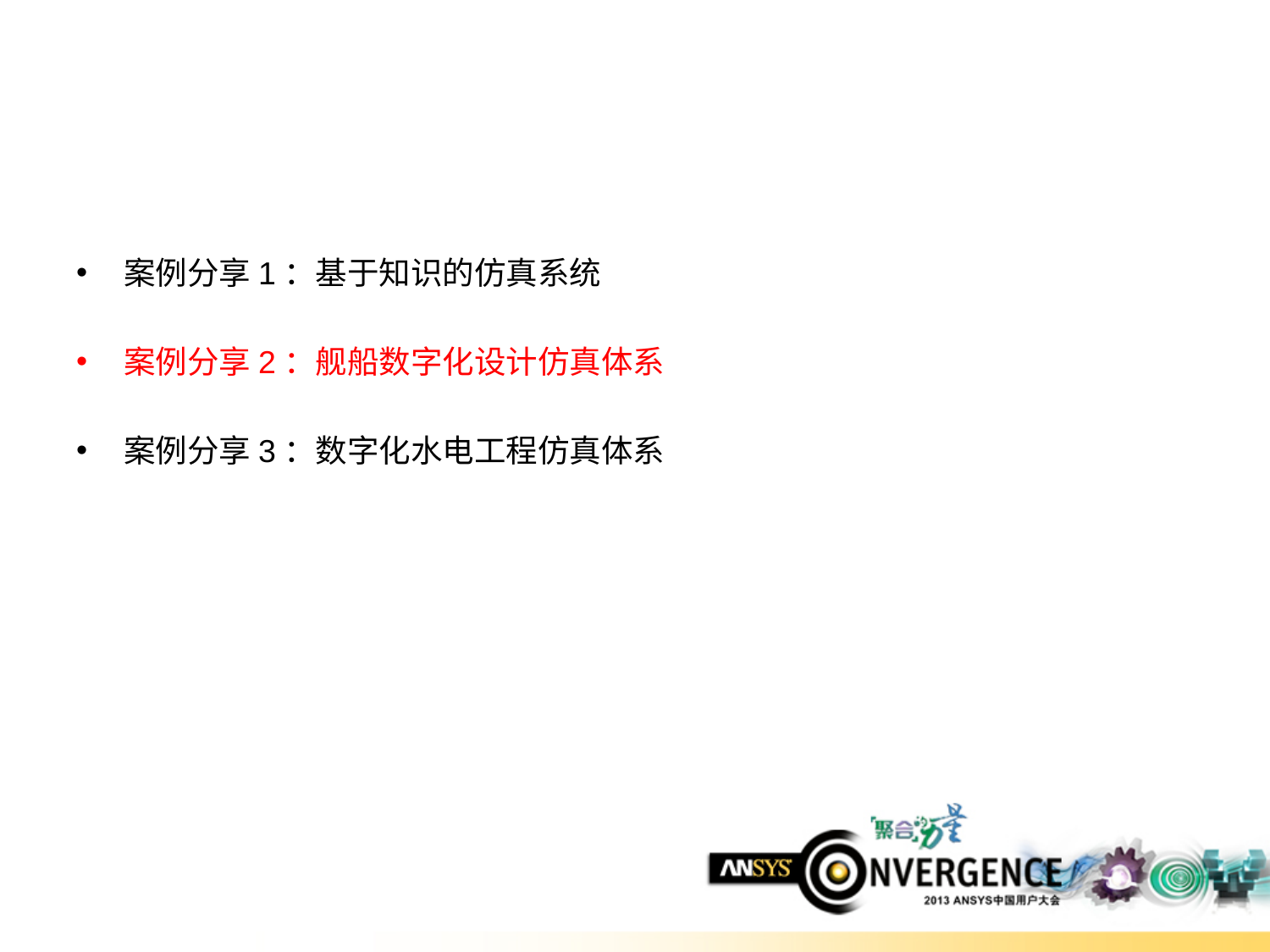

#

案例分享1：基于知识的仿真系统

案例分享2：舰船数字化设计仿真体系

案例分享3：数字化水电工程仿真体系